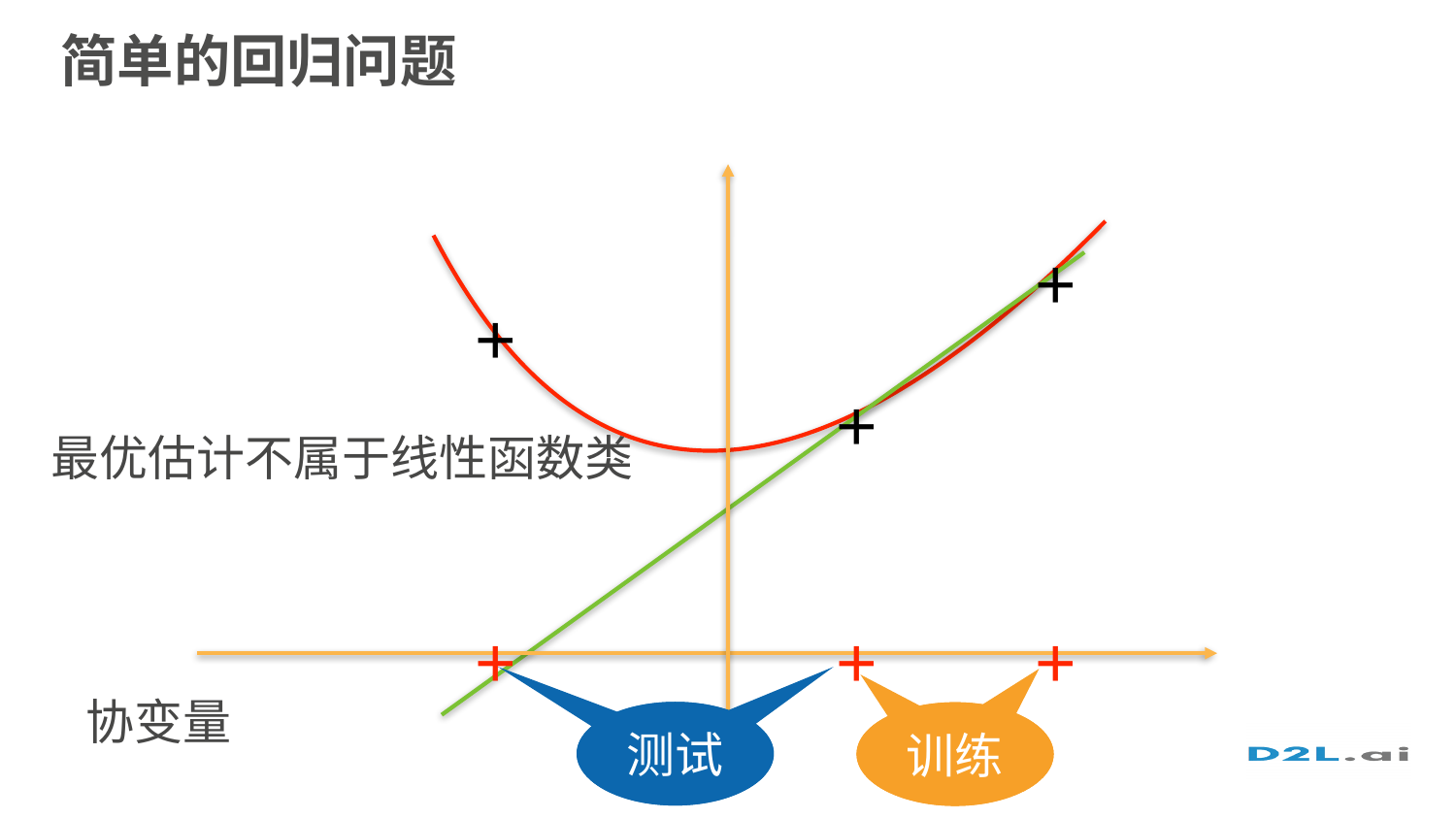

# 简单的回归问题

+

+
+
最优估计不属于线性函数类
+
+
+

协变量
train
测试
train
训练